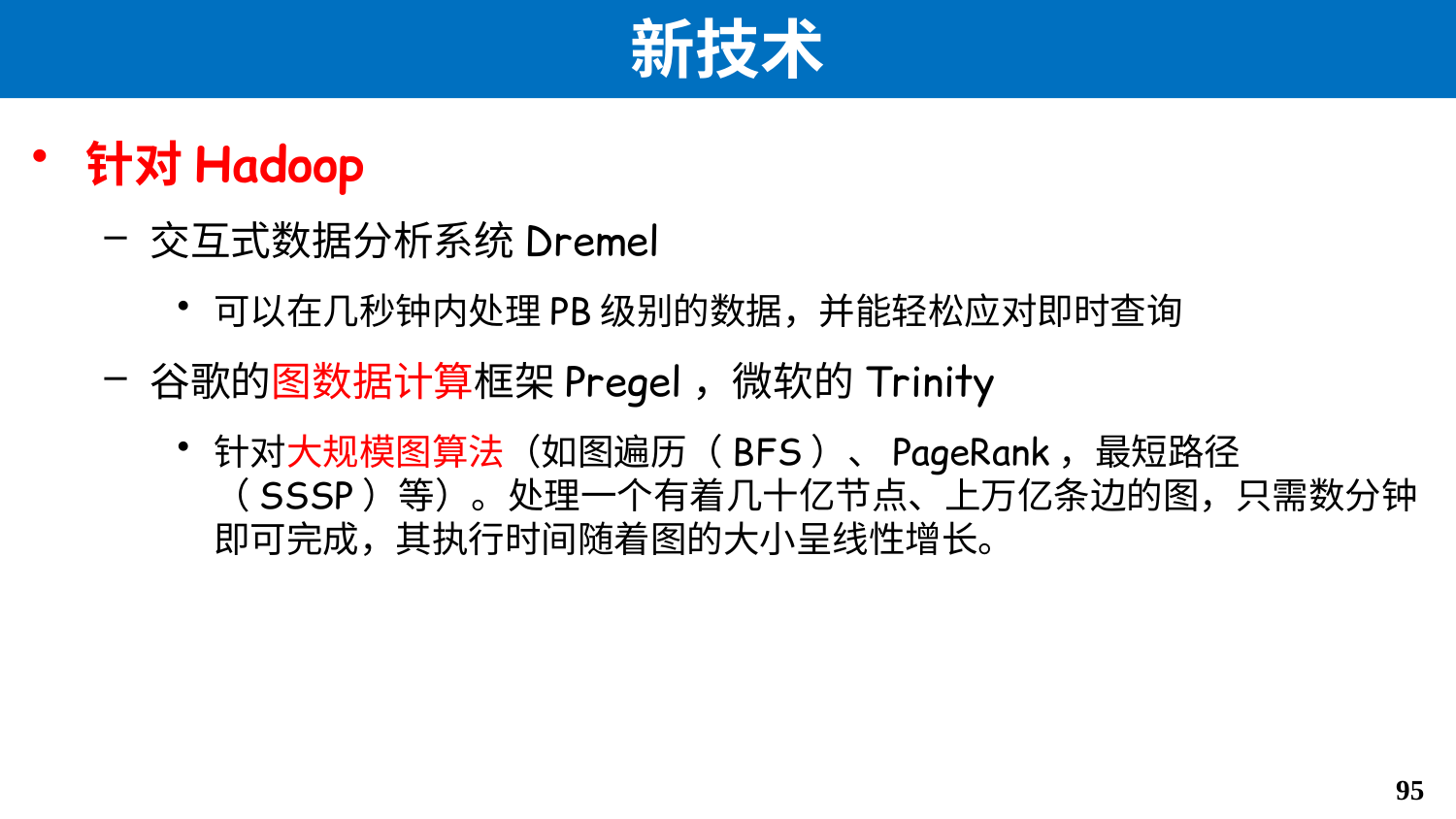

# 新技术
针对Hadoop
交互式数据分析系统Dremel
可以在几秒钟内处理PB级别的数据，并能轻松应对即时查询
谷歌的图数据计算框架Pregel，微软的Trinity
针对大规模图算法（如图遍历（BFS）、PageRank，最短路径（SSSP）等）。处理一个有着几十亿节点、上万亿条边的图，只需数分钟即可完成，其执行时间随着图的大小呈线性增长。